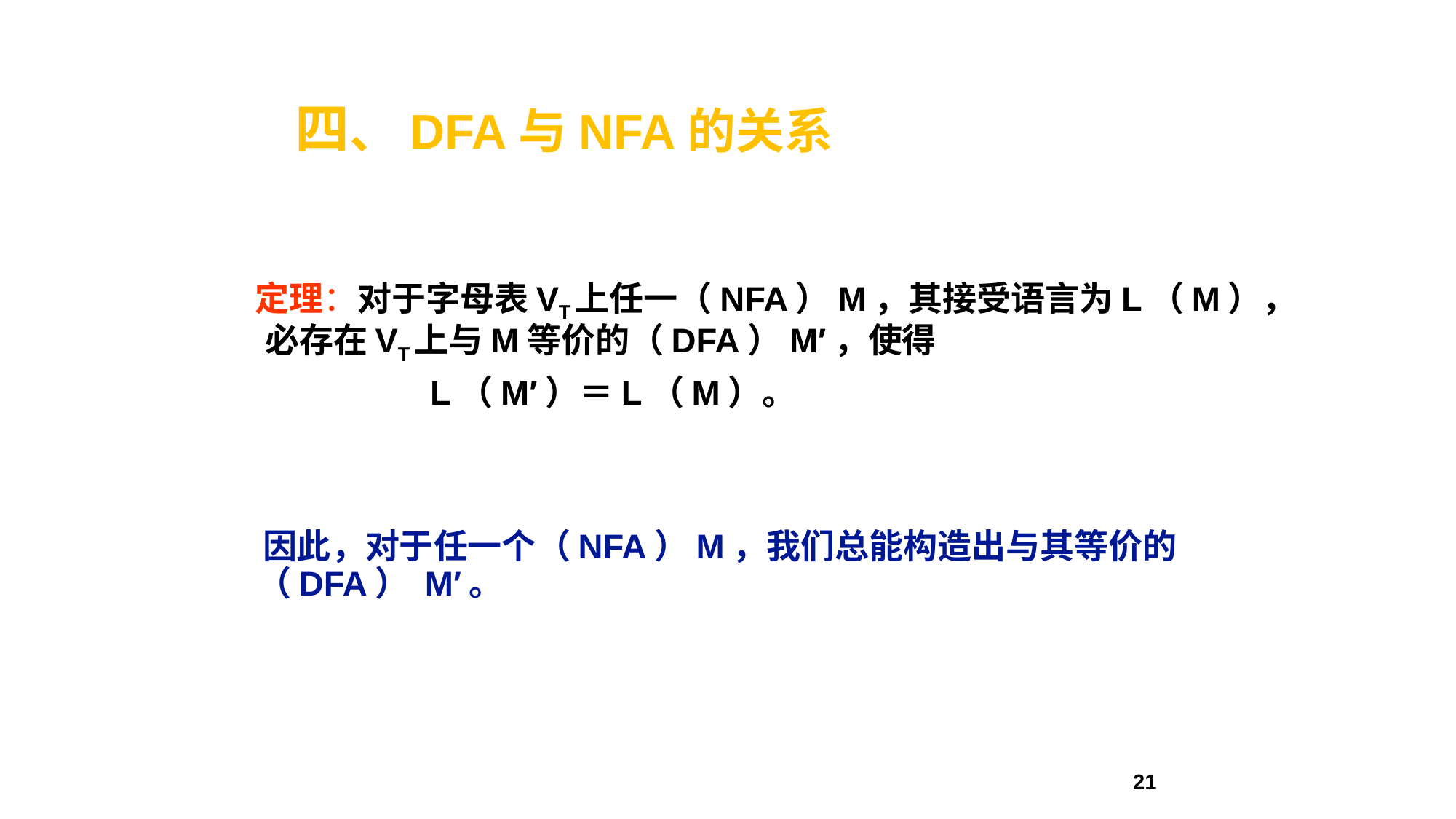

# 四、DFA与NFA的关系
  定理：对于字母表VT上任一（NFA）M，其接受语言为L（M）， 必存在VT上与M等价的（DFA）M′，使得
                     L（M′）＝L（M）。

   因此，对于任一个（NFA）M，我们总能构造出与其等价的（DFA） M′。
21